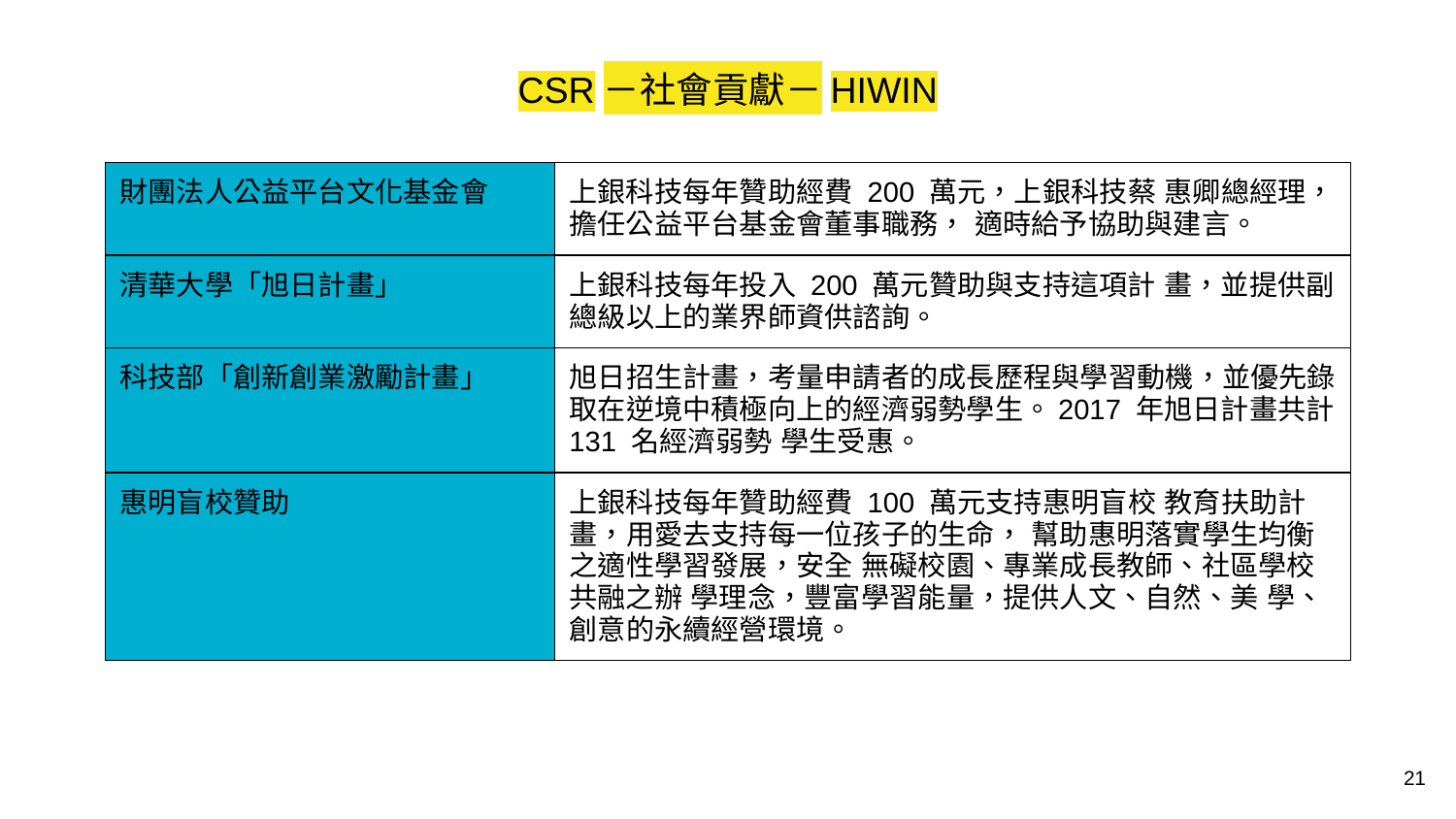

CSR－社會貢獻－HIWIN
| 財團法人公益平台文化基金會 | 上銀科技每年贊助經費 200 萬元，上銀科技蔡 惠卿總經理，擔任公益平台基金會董事職務， 適時給予協助與建言。 |
| --- | --- |
| 清華大學「旭日計畫」 | 上銀科技每年投入 200 萬元贊助與支持這項計 畫，並提供副總級以上的業界師資供諮詢。 |
| 科技部「創新創業激勵計畫」 | 旭日招生計畫，考量申請者的成長歷程與學習動機，並優先錄取在逆境中積極向上的經濟弱勢學生。2017 年旭日計畫共計 131 名經濟弱勢 學生受惠。 |
| 惠明盲校贊助 | 上銀科技每年贊助經費 100 萬元支持惠明盲校 教育扶助計畫，用愛去支持每一位孩子的生命， 幫助惠明落實學生均衡之適性學習發展，安全 無礙校園、專業成長教師、社區學校共融之辦 學理念，豐富學習能量，提供人文、自然、美 學、創意的永續經營環境。 |
21